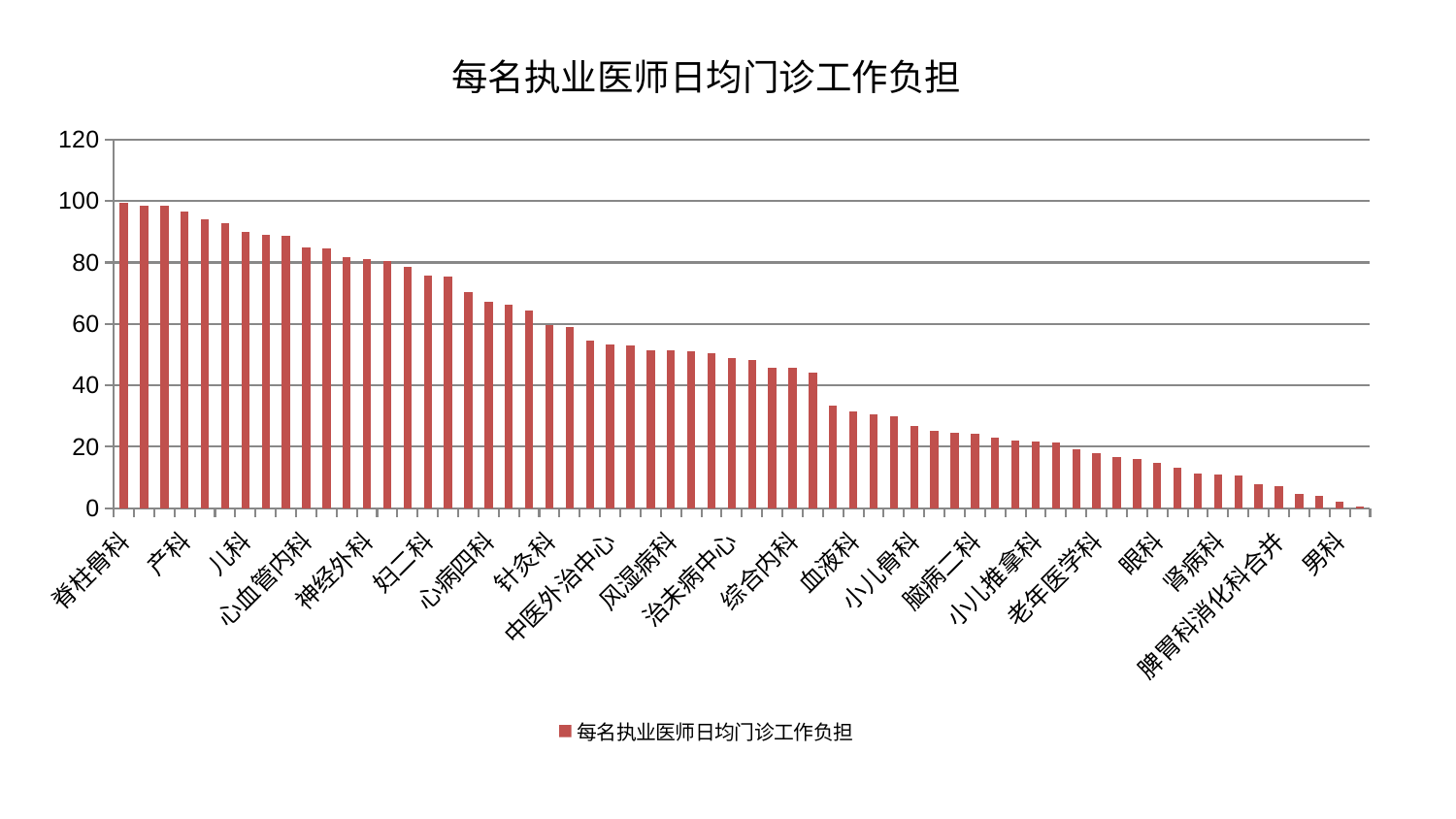

### Chart: 每名执业医师日均门诊工作负担

| Category | 每名执业医师日均门诊工作负担 |
|---|---|
| 脊柱骨科 | 99.35957674891355 |
| 身心医学科 | 98.64173933872651 |
| 东区肾病科 | 98.39466683396729 |
| 产科 | 96.62493151955793 |
| 胸外科 | 93.93058213984217 |
| 耳鼻喉科 | 92.83656811227613 |
| 儿科 | 89.96583858822824 |
| 脑病三科 | 88.9824069747574 |
| 康复科 | 88.80265736574312 |
| 心血管内科 | 85.04244839490941 |
| 肿瘤内科 | 84.56670660466239 |
| 运动损伤骨科 | 81.6249803322014 |
| 神经外科 | 81.02330516804837 |
| 显微骨科 | 80.38538616781933 |
| 口腔科 | 78.51396213908882 |
| 妇二科 | 75.78246439859126 |
| 乳腺甲状腺外科 | 75.47502219756134 |
| 关节骨科 | 70.45257209037317 |
| 心病四科 | 67.31686789518123 |
| 肝病科 | 66.286047230521 |
| 心病一科 | 64.34410486772175 |
| 针灸科 | 59.78272973461092 |
| 肛肠科 | 59.11643030650839 |
| 脾胃病科 | 54.47018908161074 |
| 中医外治中心 | 53.19296673963003 |
| 心病三科 | 53.08432409106041 |
| 脑病一科 | 51.546628522229 |
| 风湿病科 | 51.535216985056564 |
| 重症医学科 | 51.21319707908232 |
| 妇科 | 50.38639257524691 |
| 治未病中心 | 48.84662518013998 |
| 创伤骨科 | 48.28320522043386 |
| 东区重症医学科 | 45.65316907652384 |
| 综合内科 | 45.634800536848786 |
| 骨科 | 44.26238799369844 |
| 肾脏内科 | 33.333257996955325 |
| 血液科 | 31.589465822241824 |
| 妇科妇二科合并 | 30.60722145679744 |
| 心病二科 | 29.949797667626264 |
| 小儿骨科 | 26.666556237511774 |
| 神经内科 | 25.161252365013674 |
| 微创骨科 | 24.59530762031017 |
| 脑病二科 | 24.153824821669833 |
| 周围血管科 | 22.870934628365557 |
| 普通外科 | 22.13628360184343 |
| 小儿推拿科 | 21.764804043893314 |
| 推拿科 | 21.455068079303107 |
| 美容皮肤科 | 19.32867693653901 |
| 老年医学科 | 18.053331444693477 |
| 呼吸内科 | 16.71939675714471 |
| 皮肤科 | 16.064975329187604 |
| 眼科 | 14.680674676456572 |
| 中医经典科 | 13.259253626984213 |
| 消化内科 | 11.239216090328963 |
| 肾病科 | 11.119234454211323 |
| 肝胆外科 | 10.62181556047963 |
| 医院 | 7.863398981961156 |
| 脾胃科消化科合并 | 7.2240982917471275 |
| 内分泌科 | 4.6177820902878475 |
| 西区重症医学科 | 3.8976543828648236 |
| 男科 | 2.1242161988230146 |
| 泌尿外科 | 0.6709725116504917 |
52